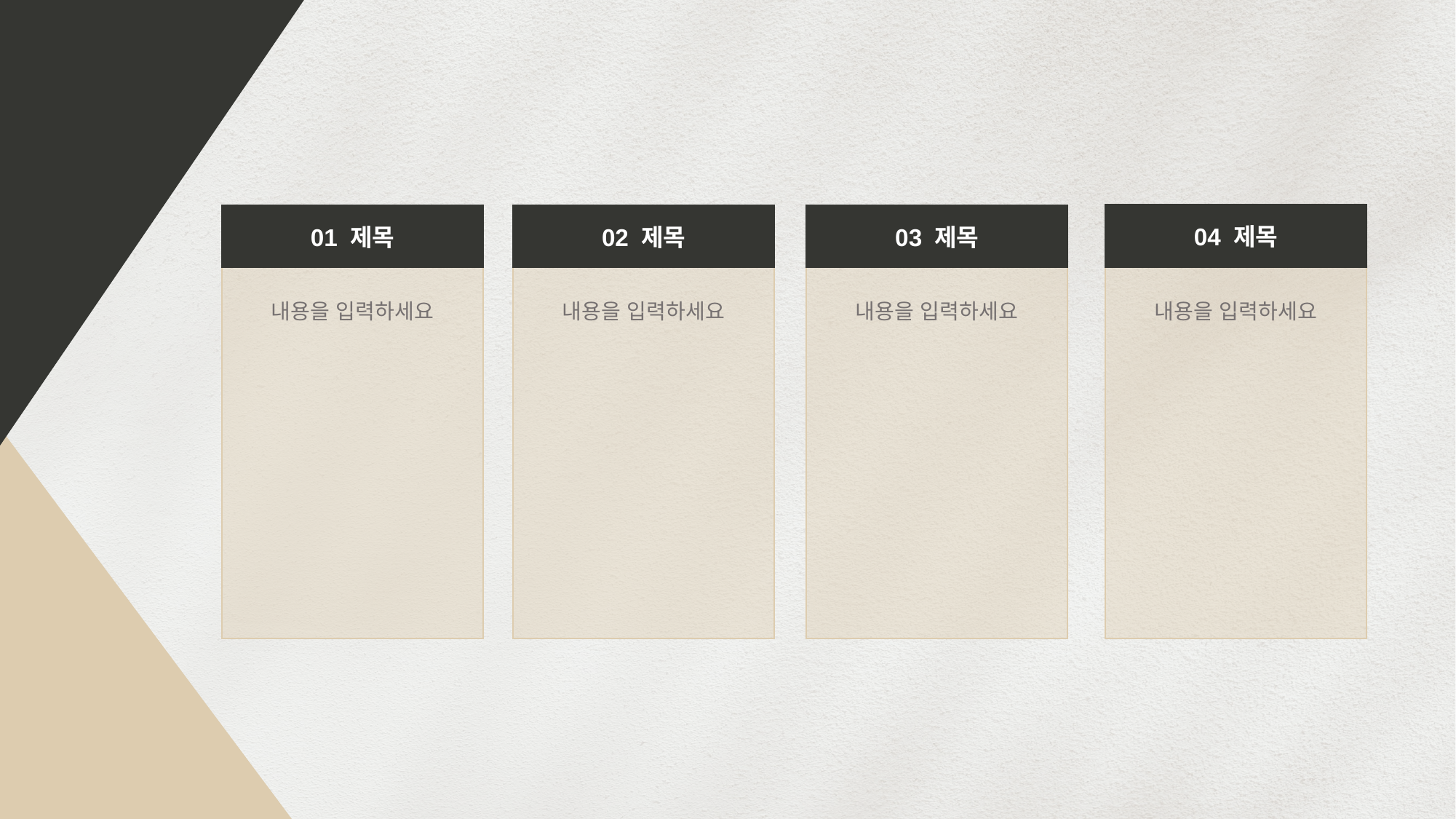

04 제목
01 제목
02 제목
03 제목

내용을 입력하세요

내용을 입력하세요

내용을 입력하세요

내용을 입력하세요